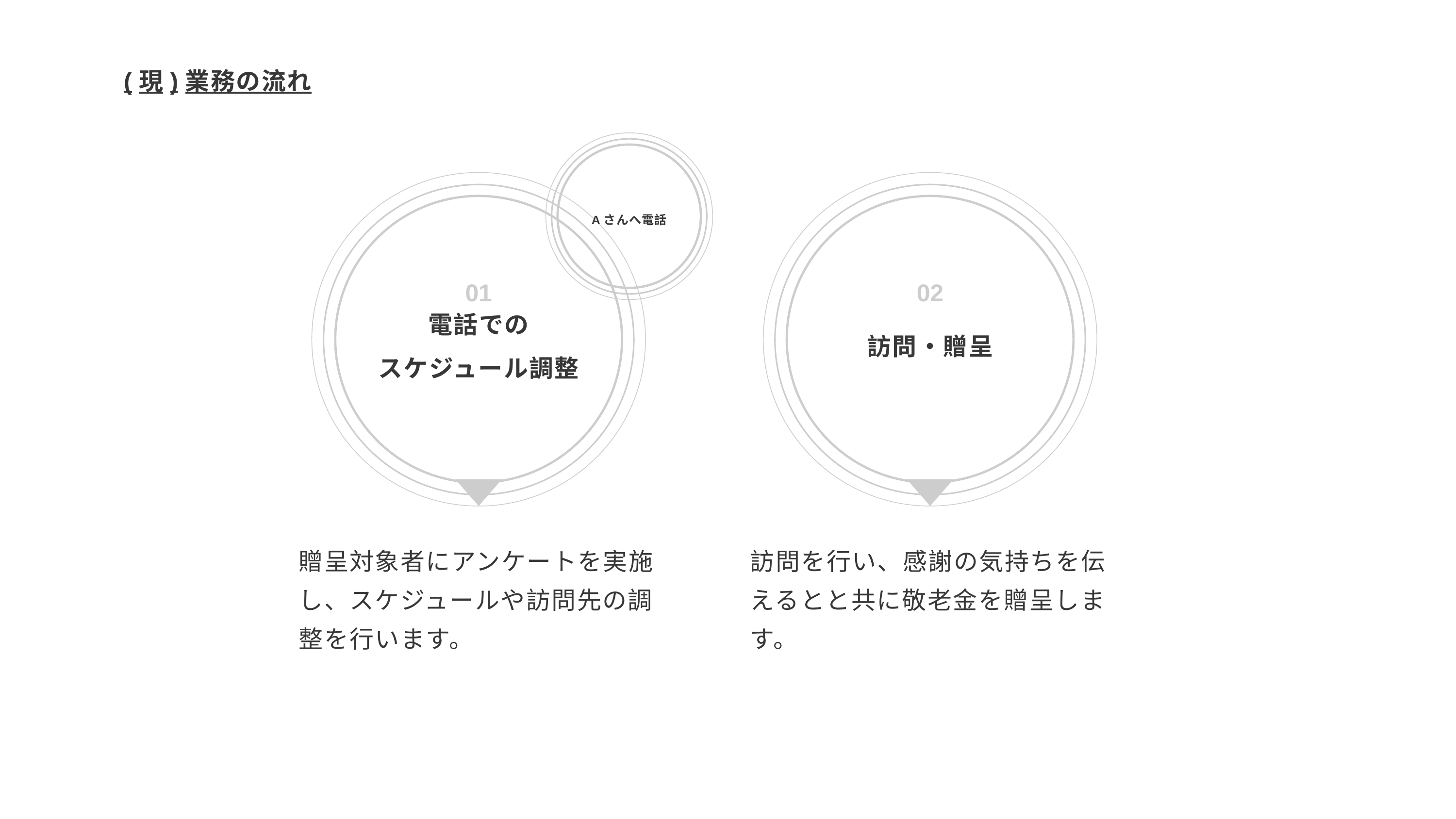

(現)業務の流れ

Aさんへ電話

01
電話での
スケジュール調整

贈呈対象者にアンケートを実施し、スケジュールや訪問先の調整を行います。

02
訪問・贈呈

訪問を行い、感謝の気持ちを伝えるとと共に敬老金を贈呈します。